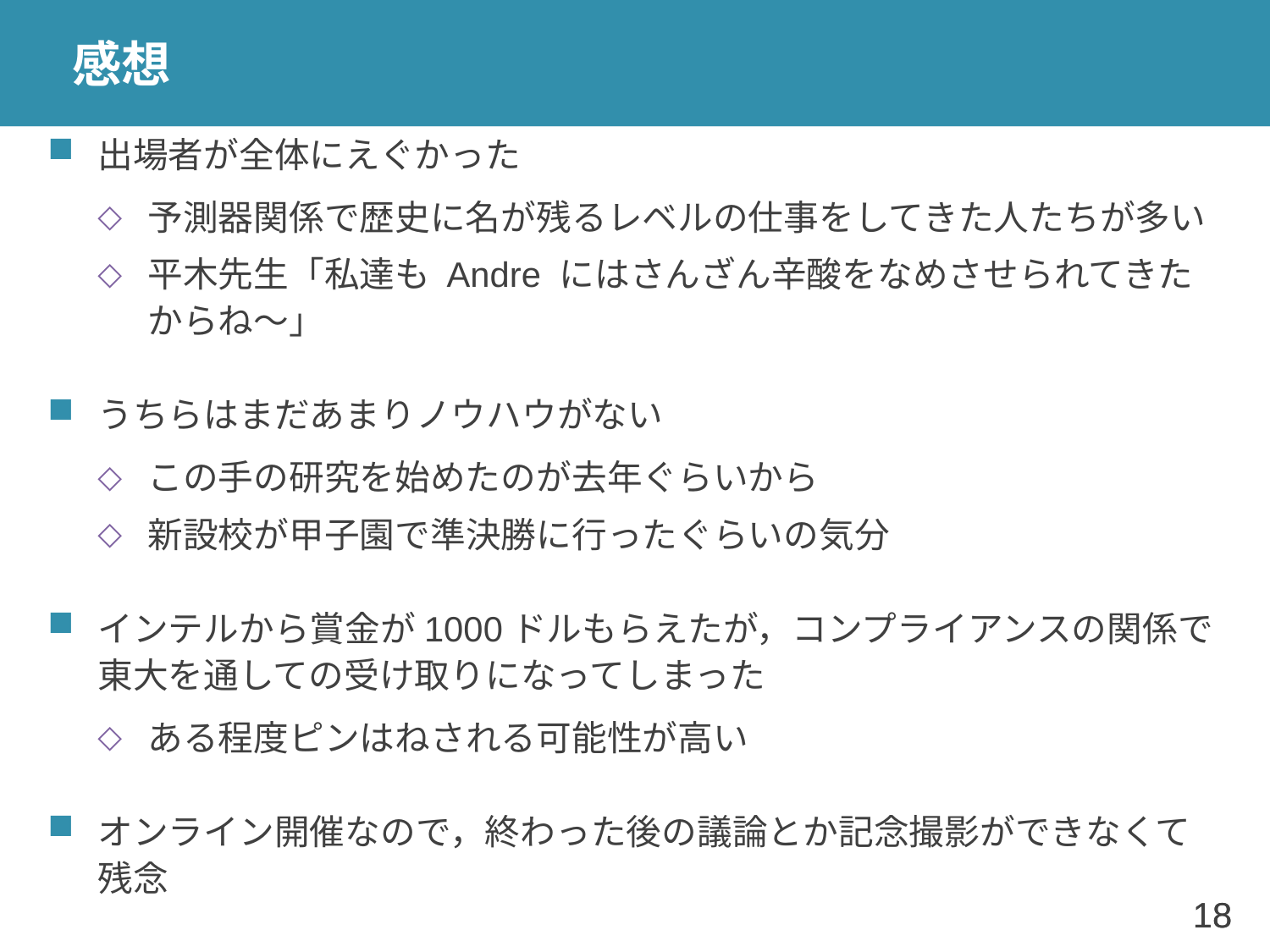

# 感想
出場者が全体にえぐかった
予測器関係で歴史に名が残るレベルの仕事をしてきた人たちが多い
平木先生「私達も Andre にはさんざん辛酸をなめさせられてきたからね～」
うちらはまだあまりノウハウがない
この手の研究を始めたのが去年ぐらいから
新設校が甲子園で準決勝に行ったぐらいの気分
インテルから賞金が1000ドルもらえたが，コンプライアンスの関係で東大を通しての受け取りになってしまった
ある程度ピンはねされる可能性が高い
オンライン開催なので，終わった後の議論とか記念撮影ができなくて残念